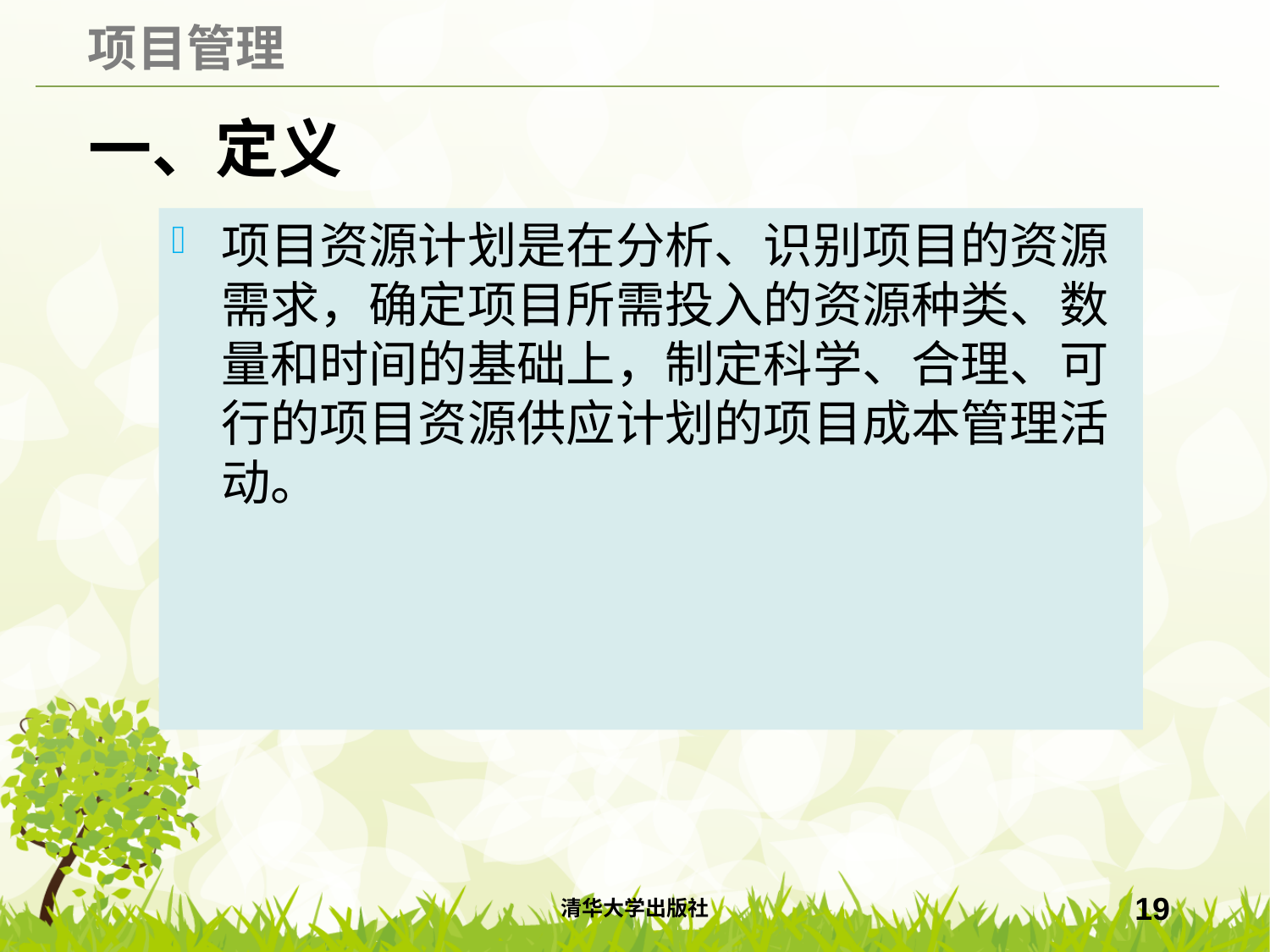

# 一、定义
项目资源计划是在分析、识别项目的资源需求，确定项目所需投入的资源种类、数量和时间的基础上，制定科学、合理、可行的项目资源供应计划的项目成本管理活动。

清华大学出版社
19